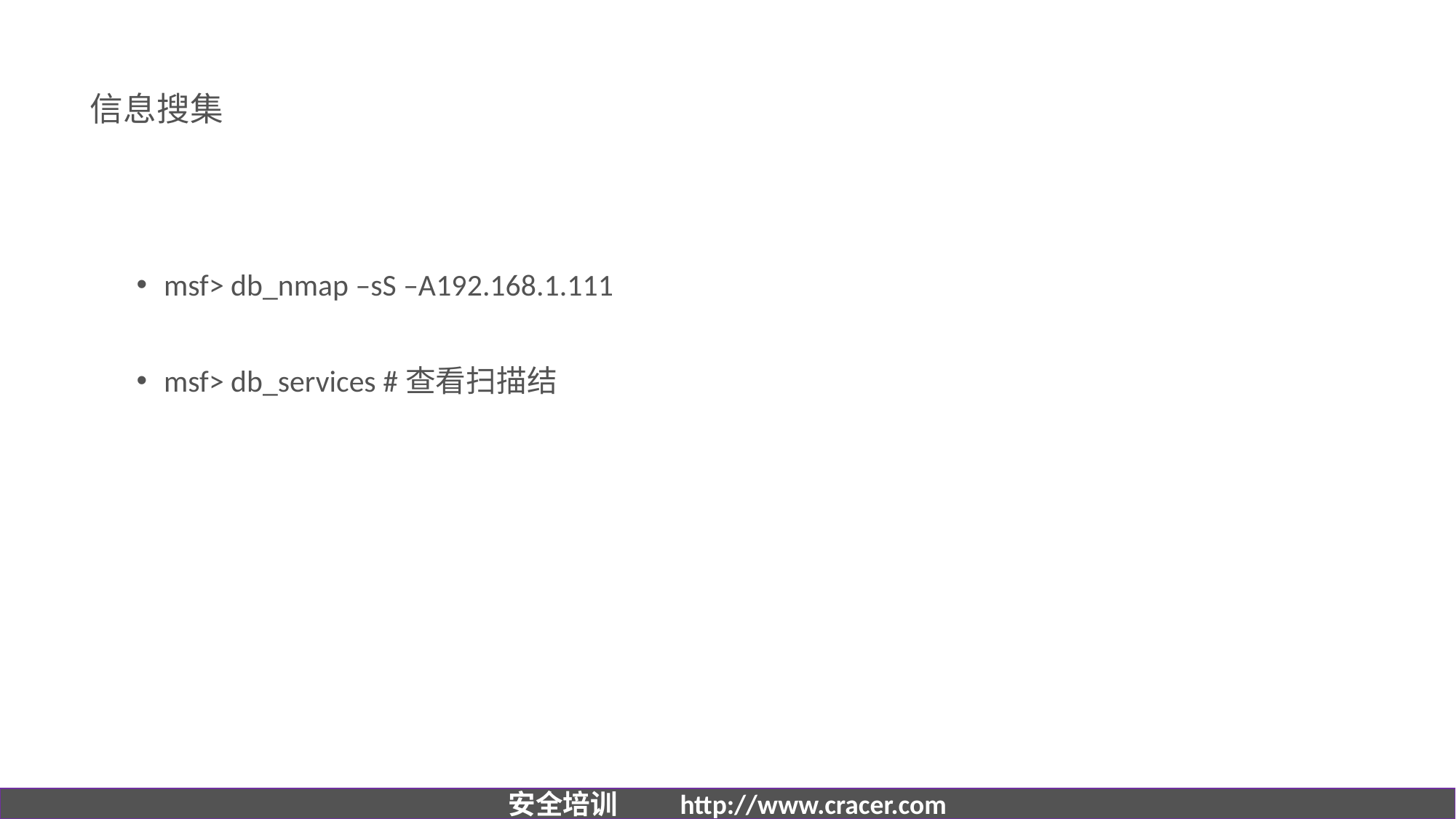

# 信息搜集
msf> db_nmap –sS –A192.168.1.111

msf> db_services #查看扫描结